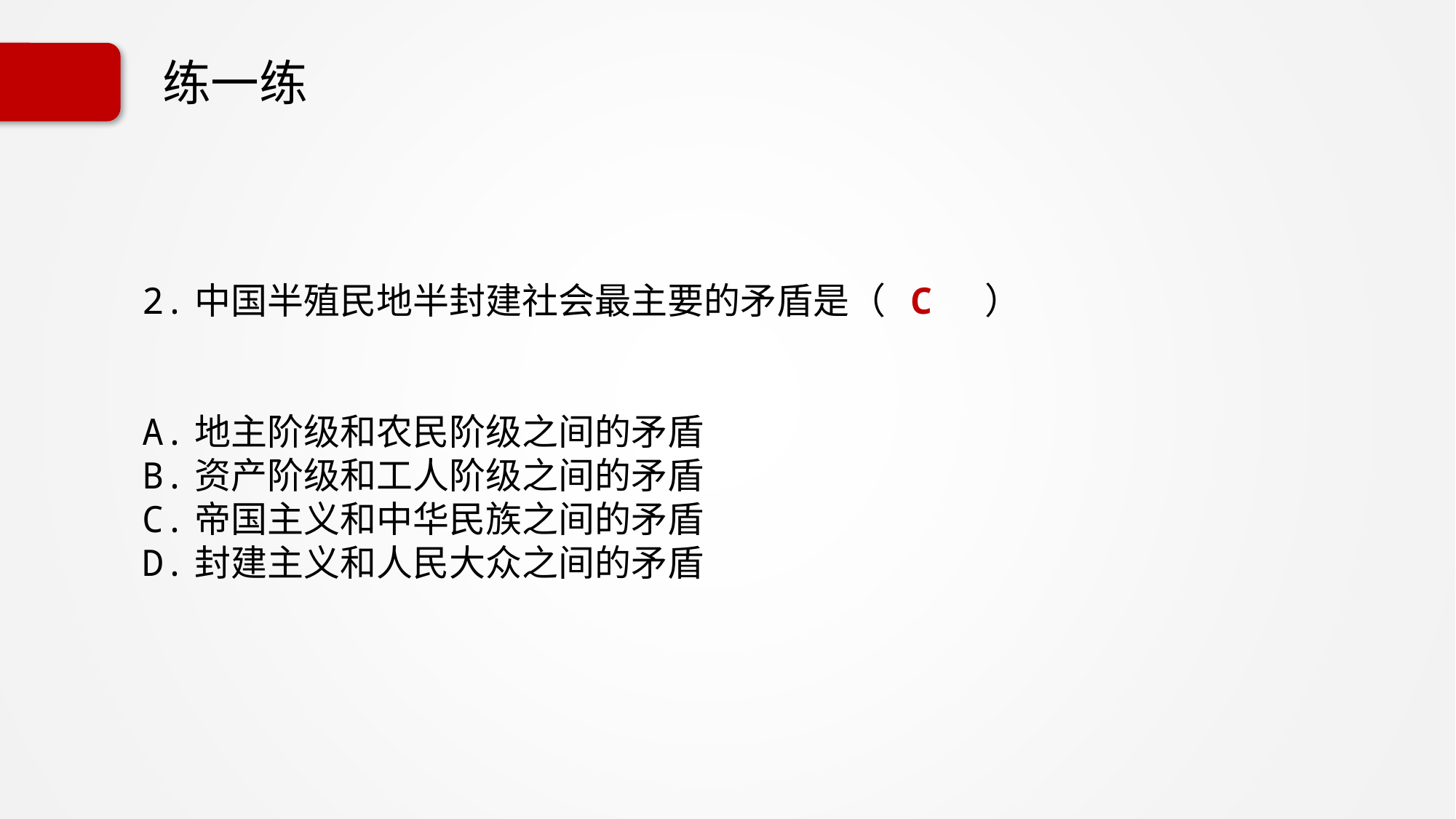

练一练
2.中国半殖民地半封建社会最主要的矛盾是（  C  ）

A.地主阶级和农民阶级之间的矛盾
B.资产阶级和工人阶级之间的矛盾
C.帝国主义和中华民族之间的矛盾
D.封建主义和人民大众之间的矛盾